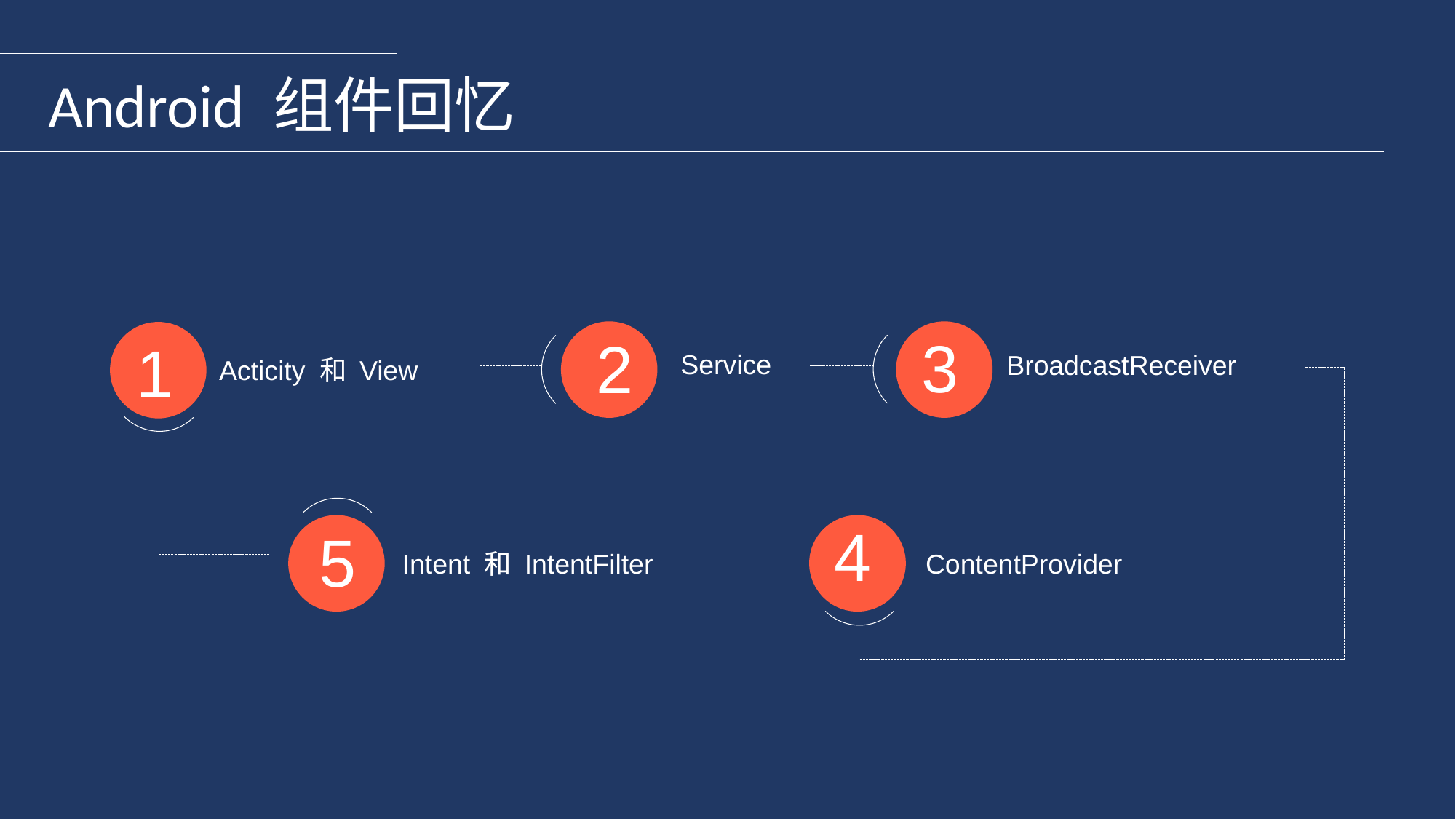

#
Android 组件回忆

3

2

1

Service
BroadcastReceiver
Acticity 和 View

4

5

Intent 和 IntentFilter
ContentProvider